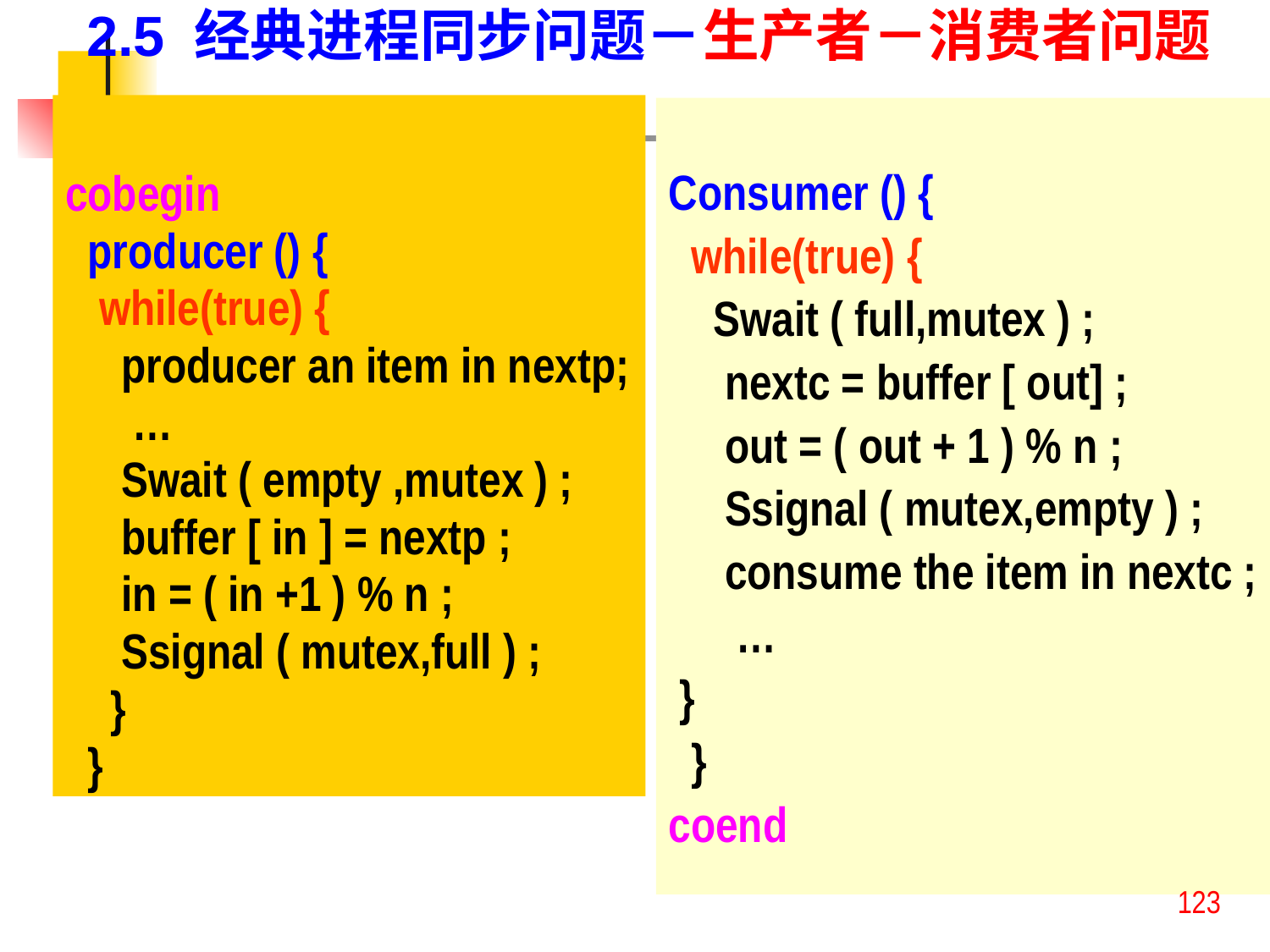

2.5 经典进程同步问题－生产者－消费者问题

cobegin
  producer () {
   while(true) {
     producer an item in nextp;
      …
     Swait ( empty ,mutex ) ;
     buffer [ in ] = nextp ;
     in = ( in +1 ) % n ;
     Ssignal ( mutex,full ) ;
    }
  }

Consumer () {
  while(true) {
    Swait ( full,mutex ) ;
     nextc = buffer [ out] ;
     out = ( out + 1 ) % n ;
     Ssignal ( mutex,empty ) ;
     consume the item in nextc ;
      …
 }
  }
coend
123